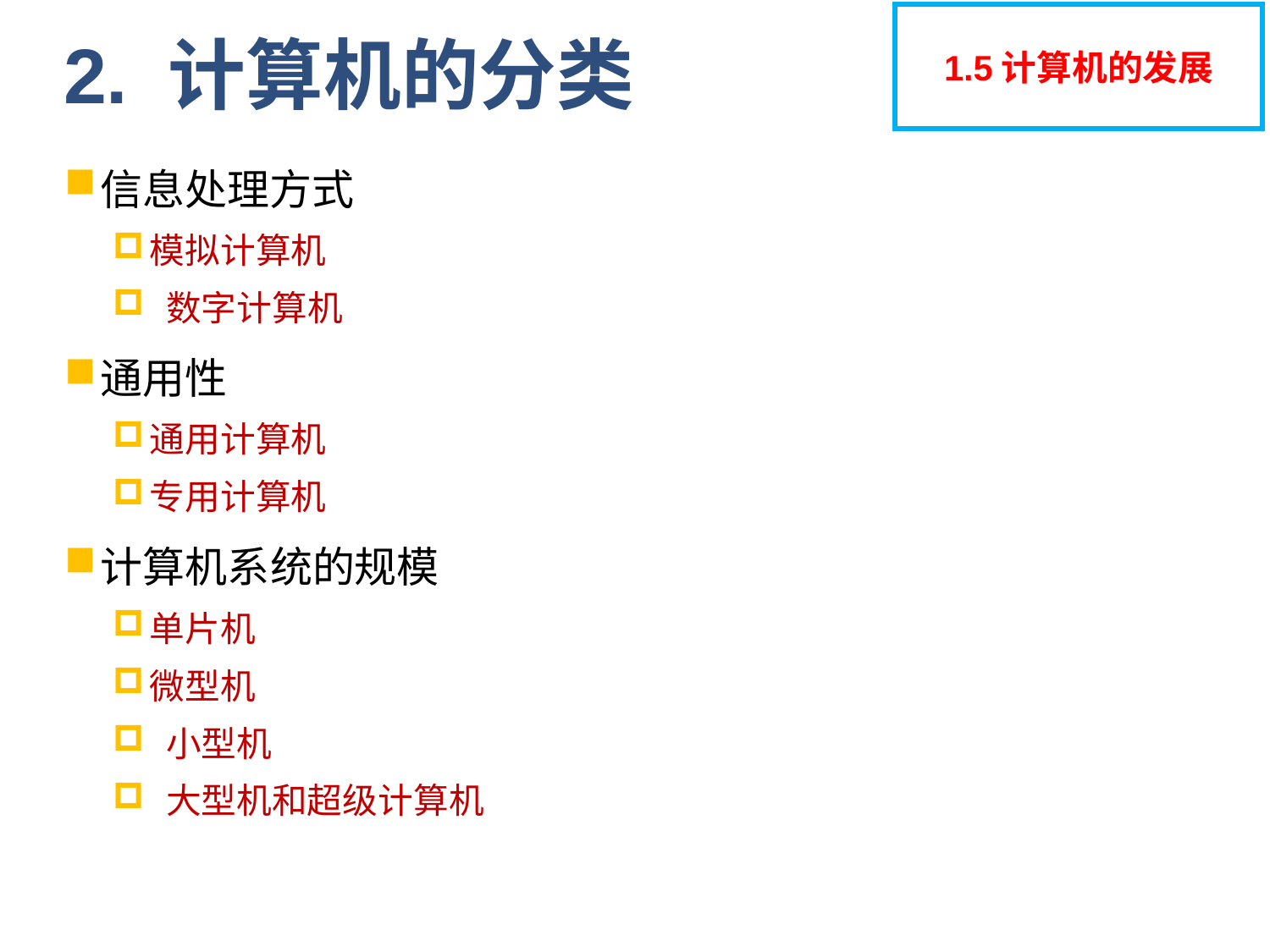

1.5计算机的发展
# 2. 计算机的分类
信息处理方式
模拟计算机
 数字计算机
通用性
通用计算机
专用计算机
计算机系统的规模
单片机
微型机
 小型机
 大型机和超级计算机